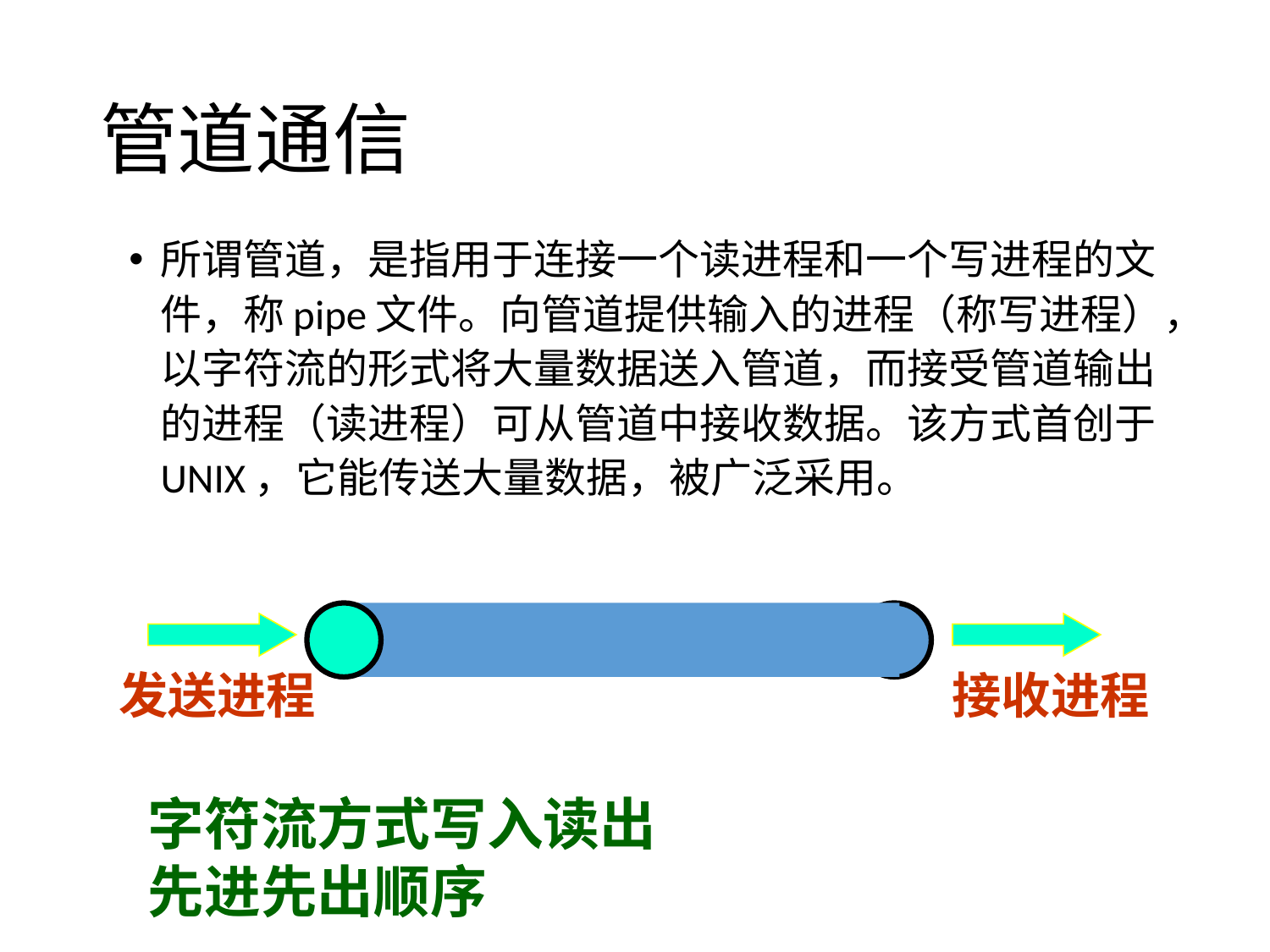

# 管道通信
所谓管道，是指用于连接一个读进程和一个写进程的文件，称pipe文件。向管道提供输入的进程（称写进程），以字符流的形式将大量数据送入管道，而接受管道输出的进程（读进程）可从管道中接收数据。该方式首创于UNIX，它能传送大量数据，被广泛采用。

发送进程
接收进程
字符流方式写入读出
先进先出顺序